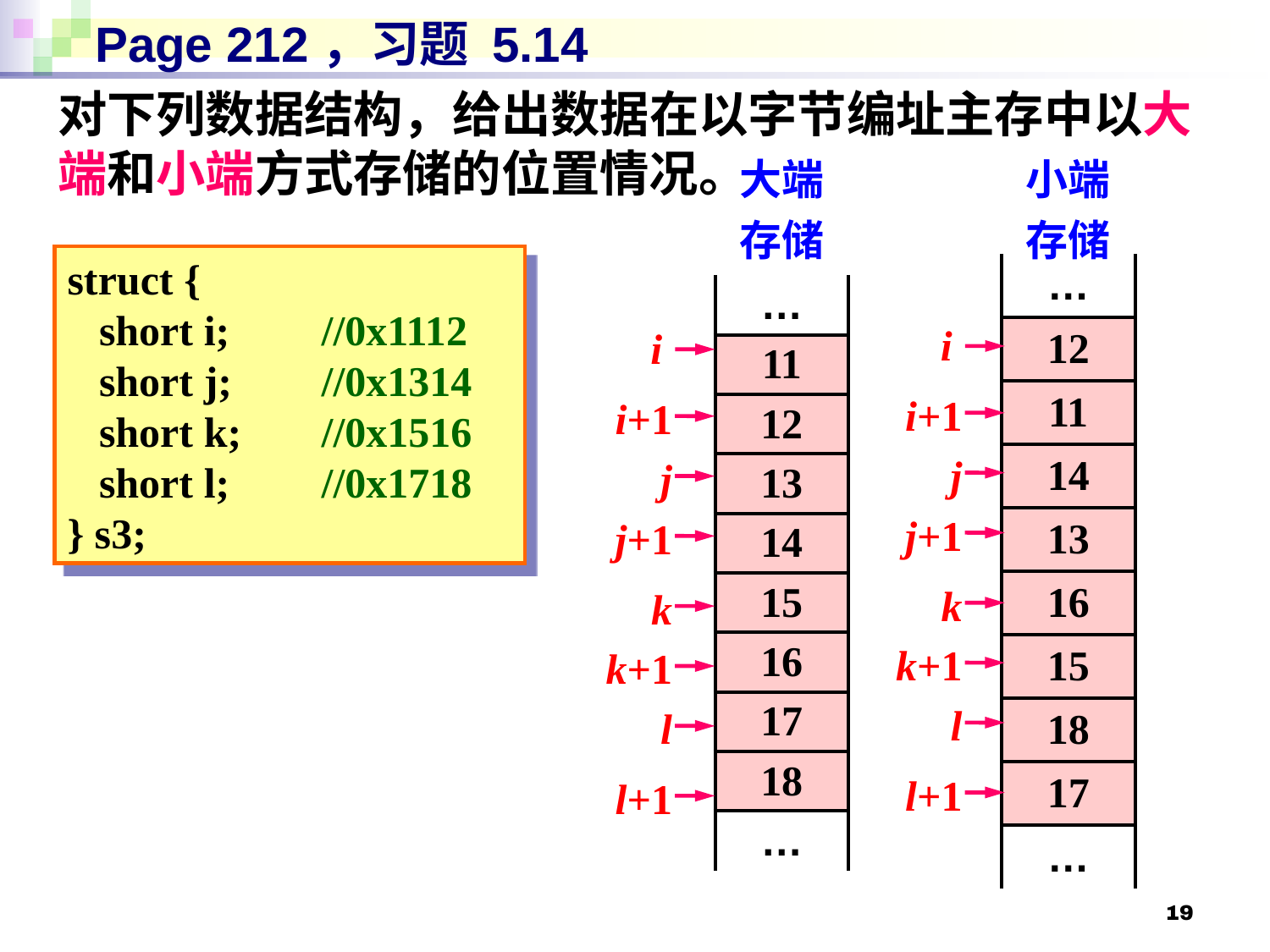

# Page 212，习题 5.14
对下列数据结构，给出数据在以字节编址主存中以大端和小端方式存储的位置情况。
| 大端存储 |
| --- |
| … |
| 11 |
| 12 |
| 13 |
| 14 |
| 15 |
| 16 |
| 17 |
| 18 |
| … |
| 小端存储 |
| --- |
| … |
| 12 |
| 11 |
| 14 |
| 13 |
| 16 |
| 15 |
| 18 |
| 17 |
| … |
struct {
   short i;	//0x1112
   short j;	//0x1314
   short k;	//0x1516
   short l;	//0x1718
} s3;
i
i

i+1
i+1

j
j

j+1
j+1

k
k

k+1
k+1

l
l

l+1
l+1

19